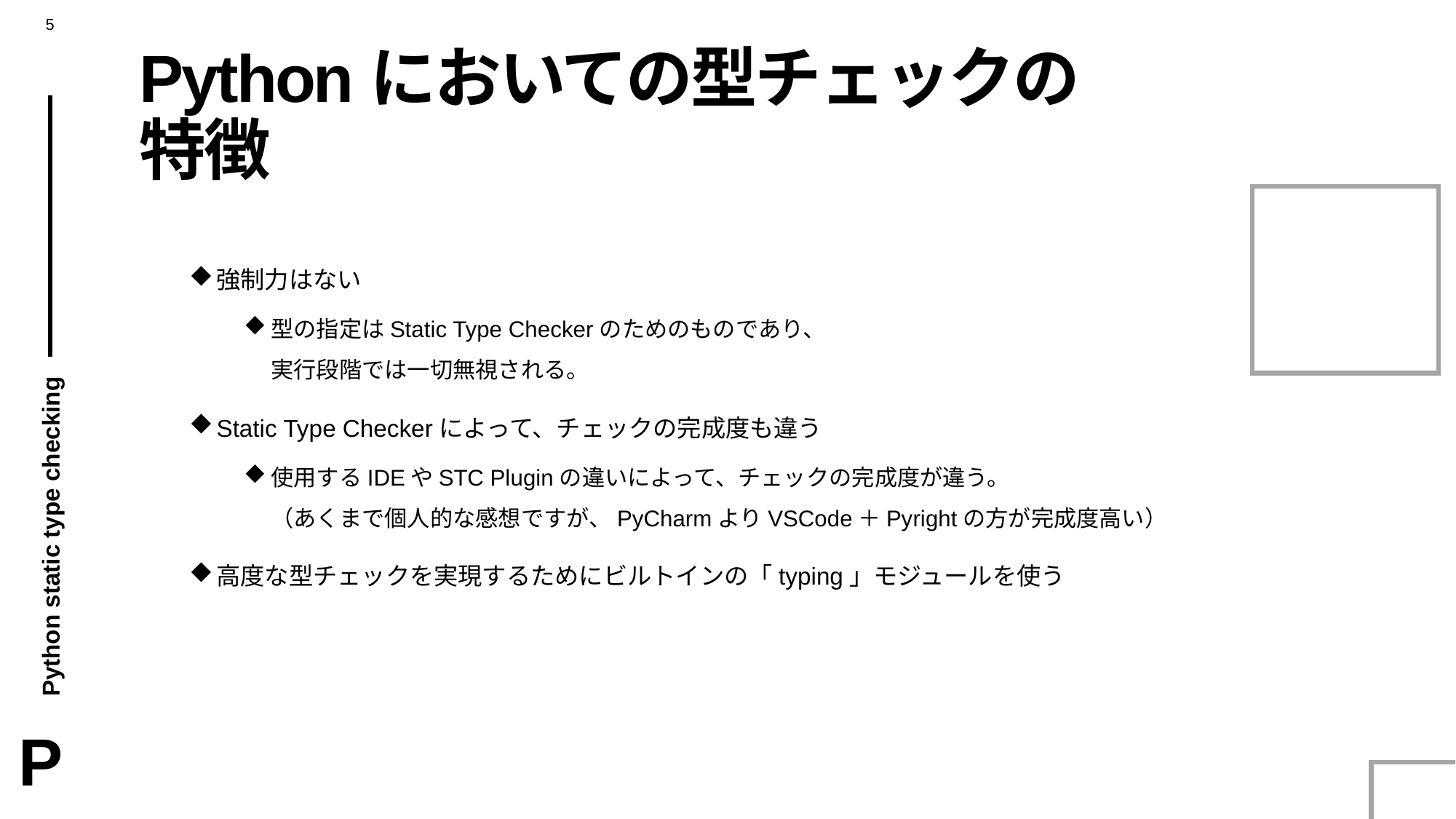

# Pythonにおいての型チェックの特徴
強制力はない
型の指定はStatic Type Checkerのためのものであり、
実行段階では一切無視される。
Static Type Checkerによって、チェックの完成度も違う
使用するIDEやSTC Pluginの違いによって、チェックの完成度が違う。
（あくまで個人的な感想ですが、PyCharmよりVSCode＋Pyrightの方が完成度高い）
高度な型チェックを実現するためにビルトインの「typing」モジュールを使う